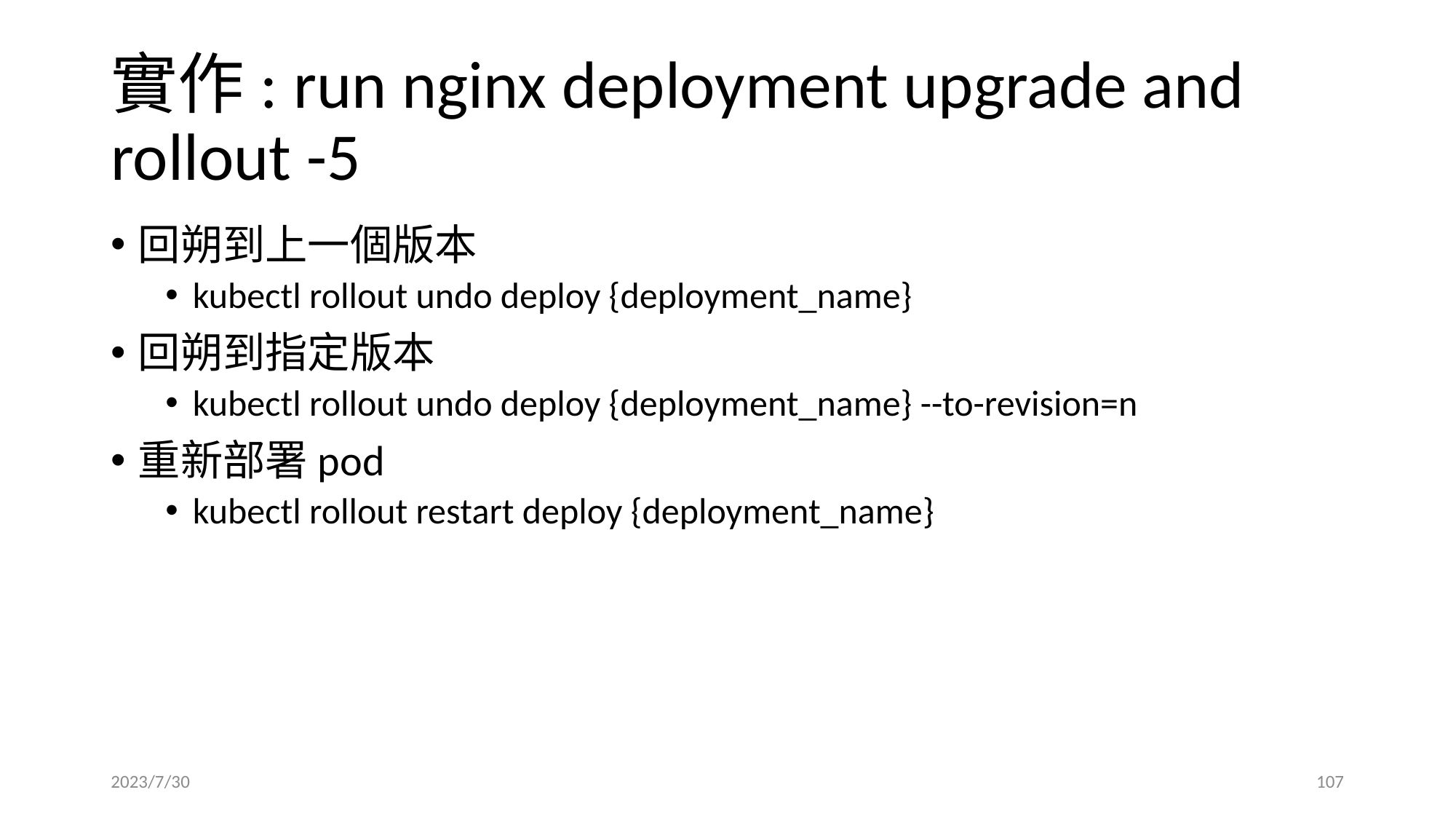

# 實作: run nginx deployment upgrade and rollout -5
回朔到上一個版本
kubectl rollout undo deploy {deployment_name}
回朔到指定版本
kubectl rollout undo deploy {deployment_name} --to-revision=n
重新部署pod
kubectl rollout restart deploy {deployment_name}

2023/7/30
107